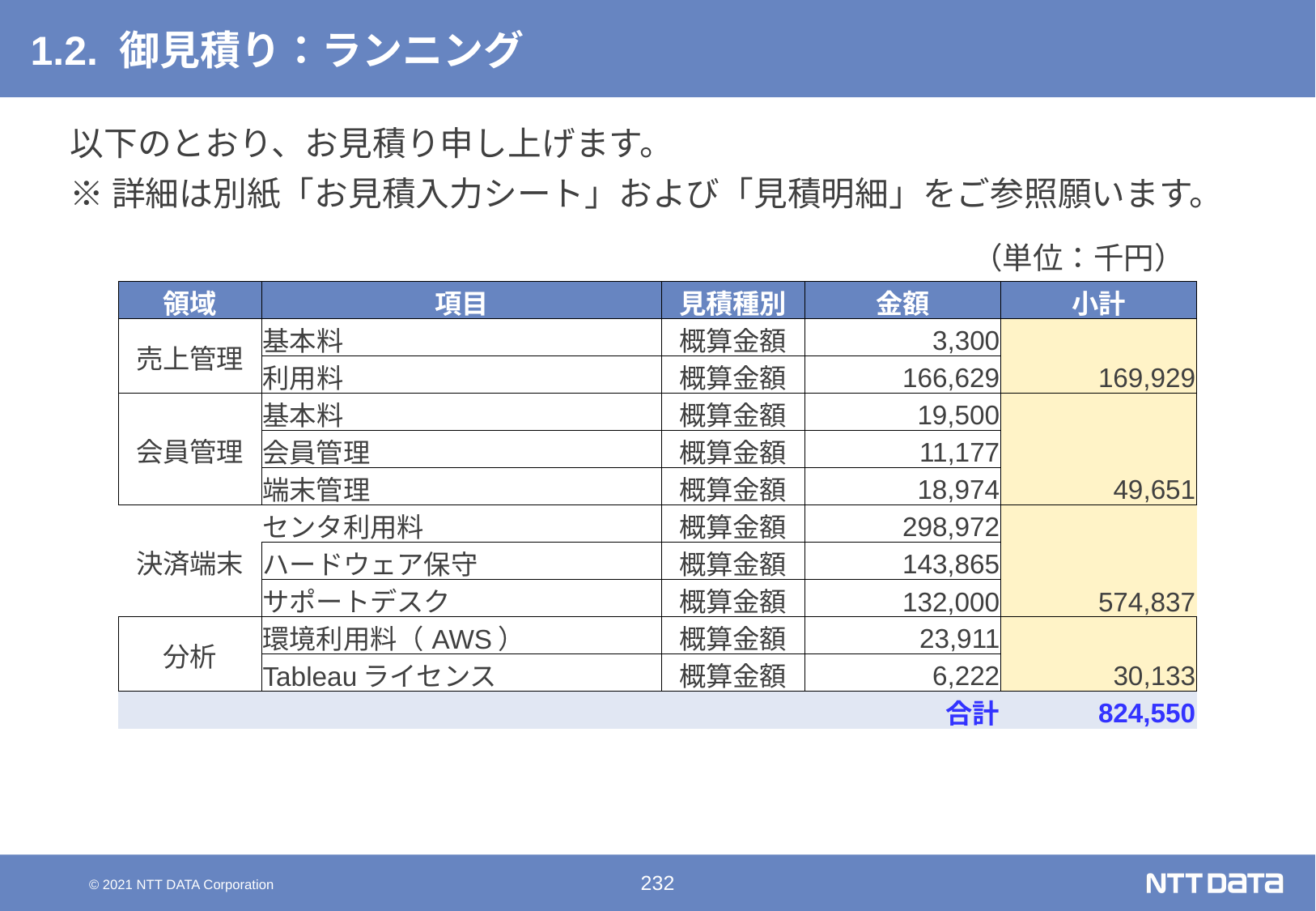

# 1.2. 御見積り：ランニング
以下のとおり、お見積り申し上げます。
※詳細は別紙「お見積入力シート」および「見積明細」をご参照願います。
（単位：千円）
| 領域 | 項目 | 見積種別 | 金額 | 小計 |
| --- | --- | --- | --- | --- |
| 売上管理 | 基本料 | 概算金額 | 3,300 | 169,929 |
|  | 利用料 | 概算金額 | 166,629 |  |
| 会員管理 | 基本料 | 概算金額 | 19,500 | 49,651 |
|  | 会員管理 | 概算金額 | 11,177 |  |
|  | 端末管理 | 概算金額 | 18,974 |  |
| 決済端末 | センタ利用料 | 概算金額 | 298,972 | 574,837 |
|  | ハードウェア保守 | 概算金額 | 143,865 |  |
|  | サポートデスク | 概算金額 | 132,000 |  |
| 分析 | 環境利用料（AWS） | 概算金額 | 23,911 | 30,133 |
|  | Tableauライセンス | 概算金額 | 6,222 |  |
| 合計 |  |  |  | 824,550 |
領域
項目